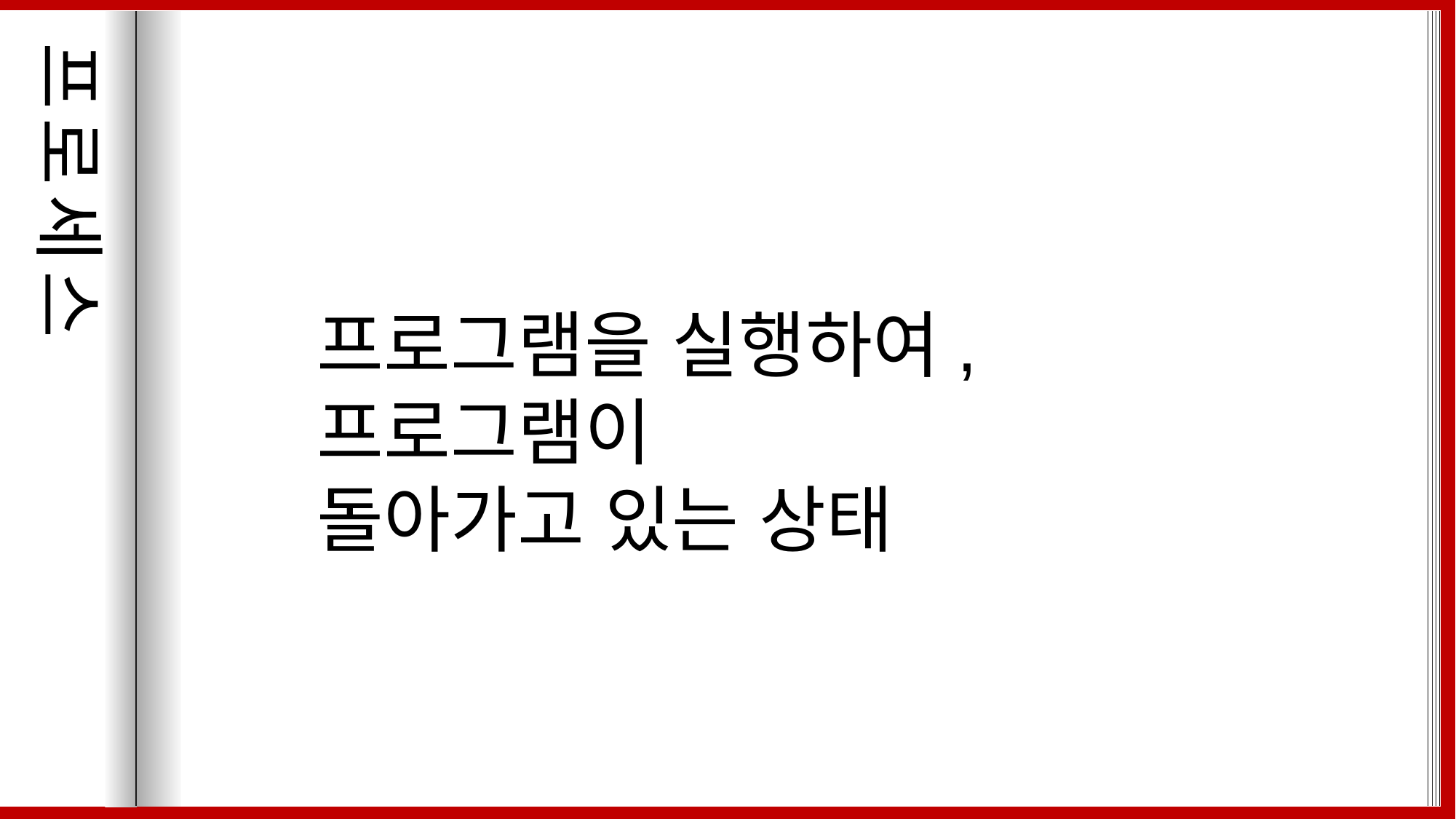

프로세스
프로그램을 실행하여, 프로그램이
돌아가고 있는 상태